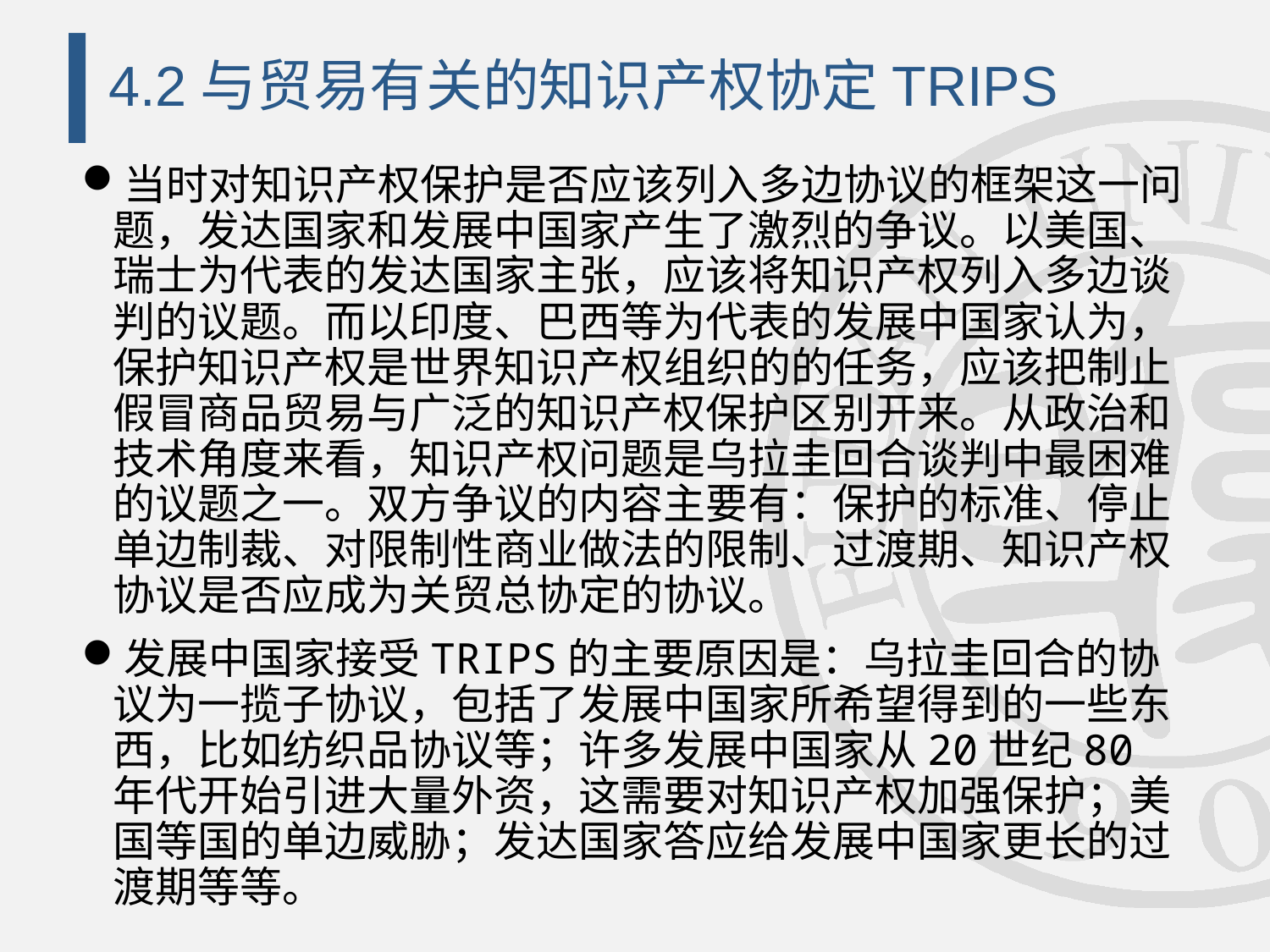

# 4.2与贸易有关的知识产权协定TRIPS
当时对知识产权保护是否应该列入多边协议的框架这一问题，发达国家和发展中国家产生了激烈的争议。以美国、瑞士为代表的发达国家主张，应该将知识产权列入多边谈判的议题。而以印度、巴西等为代表的发展中国家认为，保护知识产权是世界知识产权组织的的任务，应该把制止假冒商品贸易与广泛的知识产权保护区别开来。从政治和技术角度来看，知识产权问题是乌拉圭回合谈判中最困难的议题之一。双方争议的内容主要有：保护的标准、停止单边制裁、对限制性商业做法的限制、过渡期、知识产权协议是否应成为关贸总协定的协议。
发展中国家接受TRIPS的主要原因是：乌拉圭回合的协议为一揽子协议，包括了发展中国家所希望得到的一些东西，比如纺织品协议等；许多发展中国家从20世纪80年代开始引进大量外资，这需要对知识产权加强保护；美国等国的单边威胁；发达国家答应给发展中国家更长的过渡期等等。